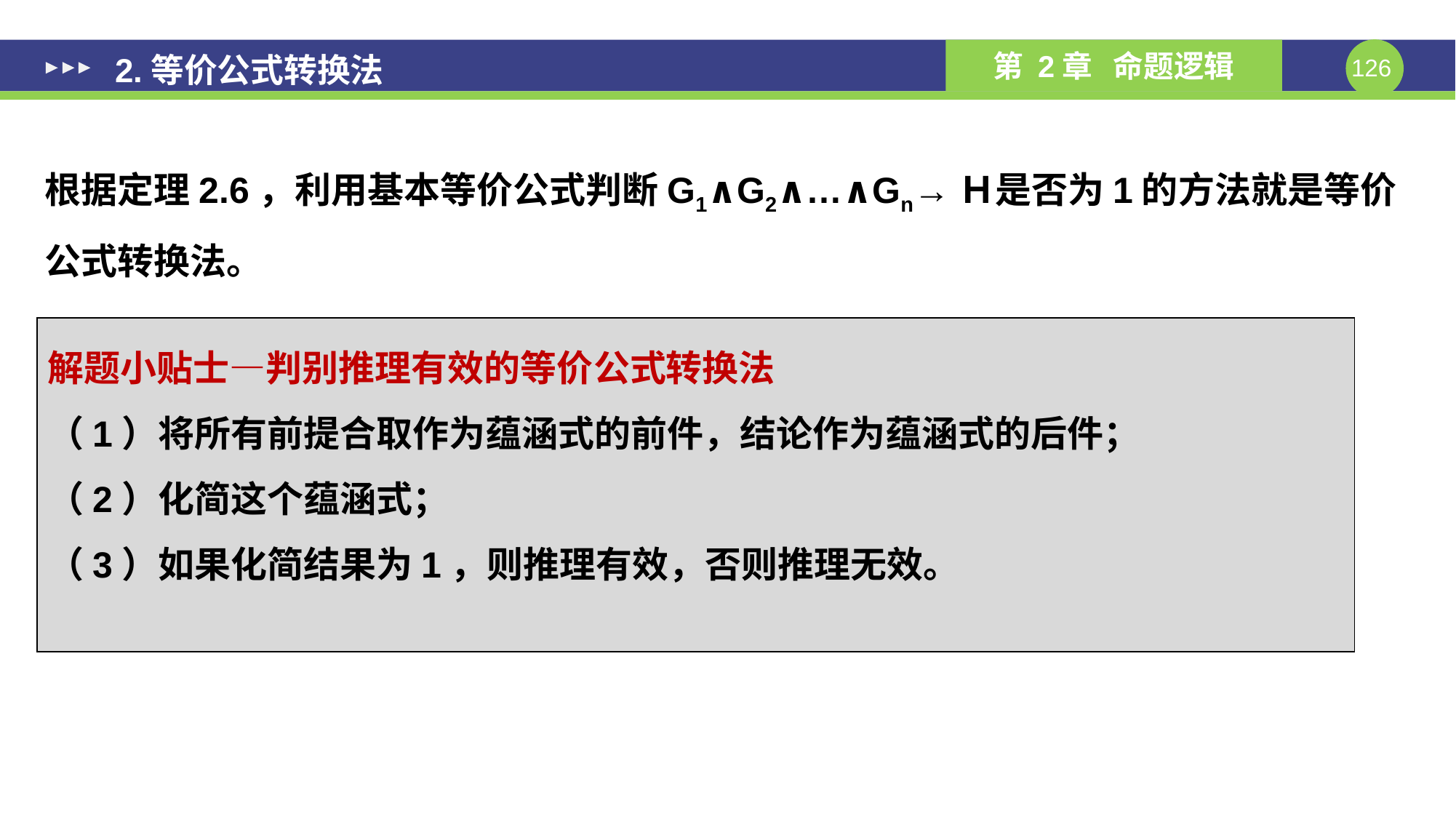

2.等价公式转换法
根据定理2.6，利用基本等价公式判断G1∧G2∧…∧Gn→Ｈ是否为1的方法就是等价公式转换法。
解题小贴士—判别推理有效的等价公式转换法
（1）将所有前提合取作为蕴涵式的前件，结论作为蕴涵式的后件；
（2）化简这个蕴涵式；
（3）如果化简结果为1，则推理有效，否则推理无效。